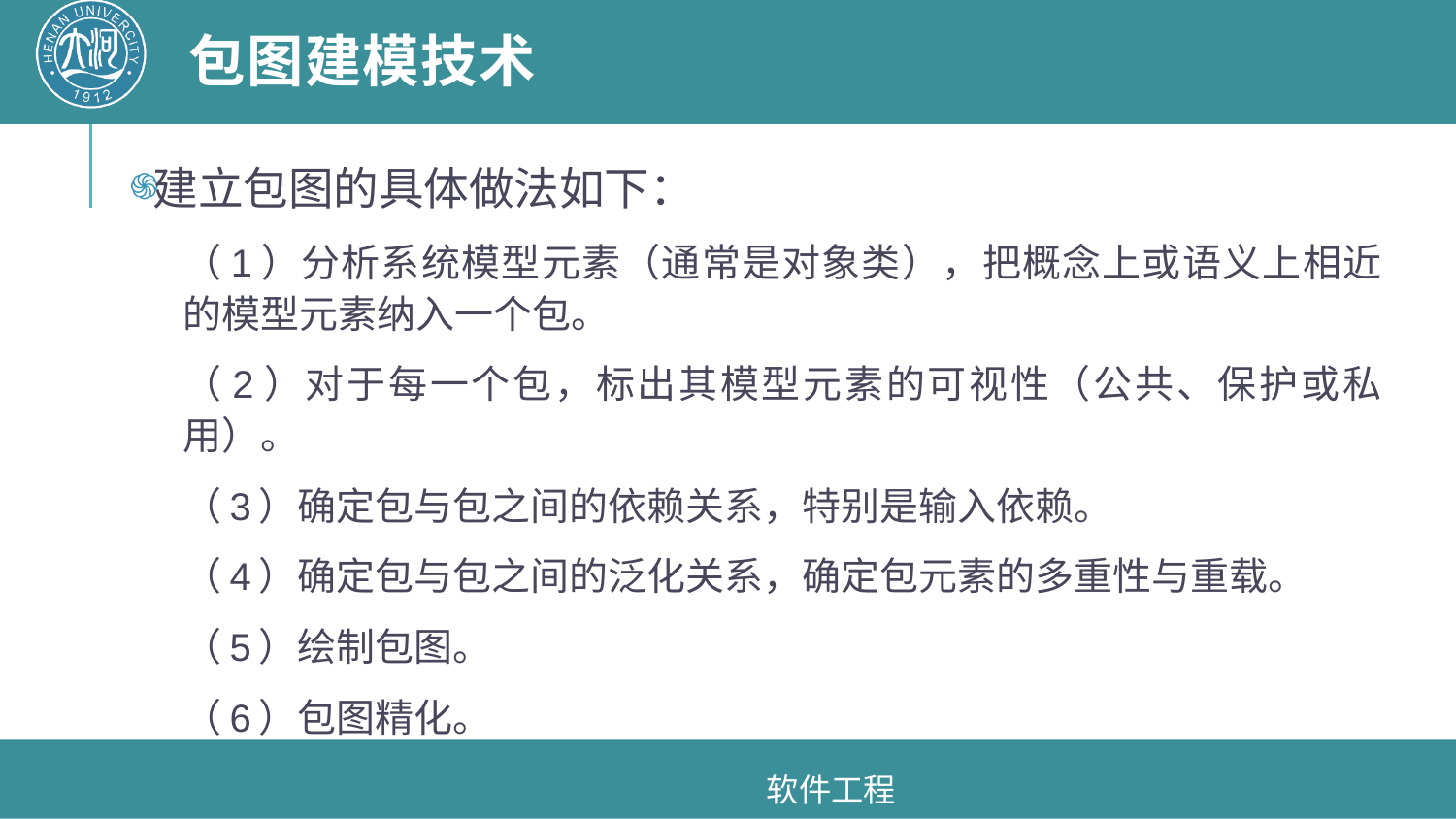

# 包图建模技术
建立包图的具体做法如下：
（1）分析系统模型元素（通常是对象类），把概念上或语义上相近的模型元素纳入一个包。
（2）对于每一个包，标出其模型元素的可视性（公共、保护或私用）。
（3）确定包与包之间的依赖关系，特别是输入依赖。
（4）确定包与包之间的泛化关系，确定包元素的多重性与重载。
（5）绘制包图。
（6）包图精化。

软件工程
116